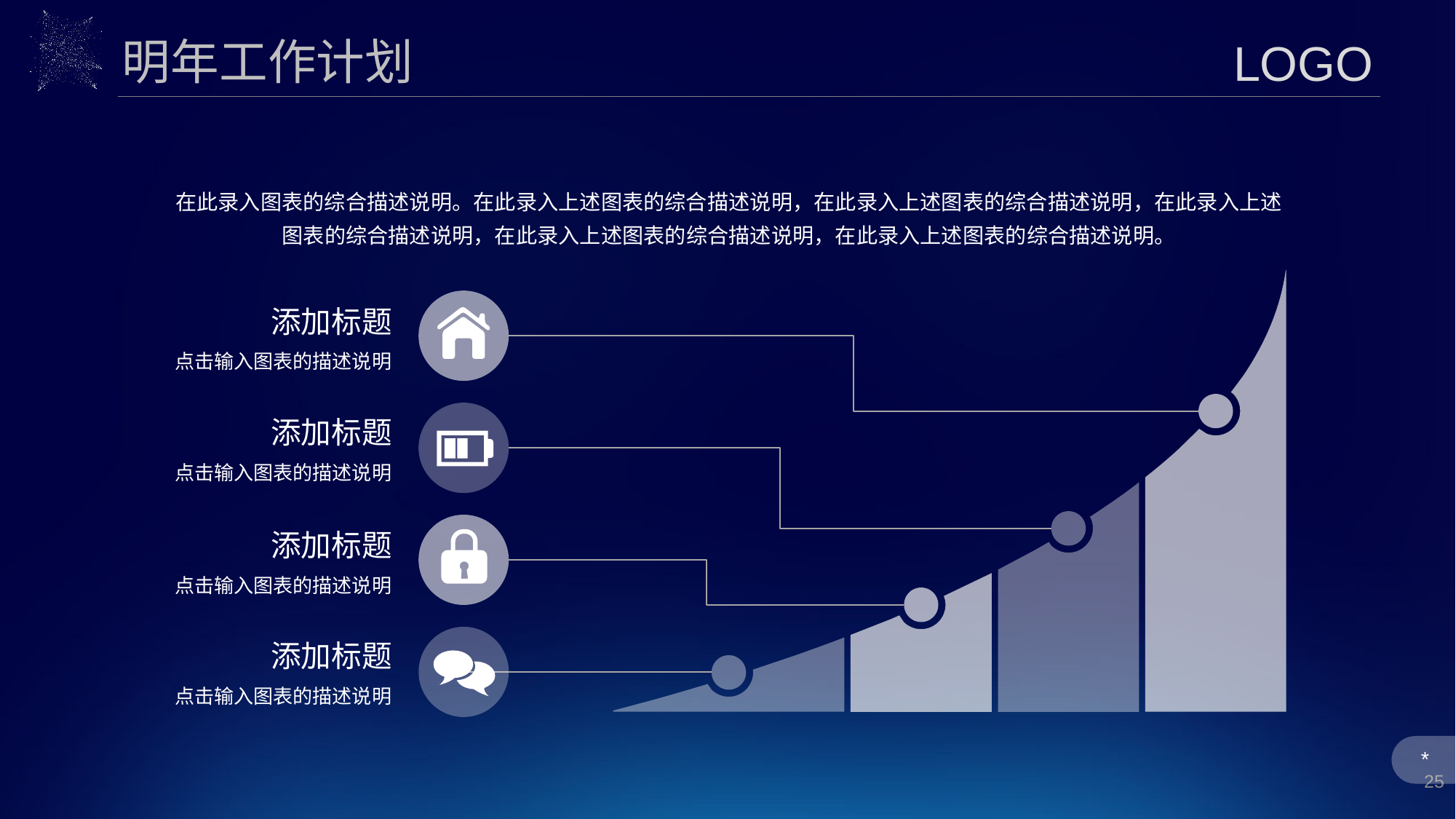

明年工作计划
在此录入图表的综合描述说明。在此录入上述图表的综合描述说明，在此录入上述图表的综合描述说明，在此录入上述图表的综合描述说明，在此录入上述图表的综合描述说明，在此录入上述图表的综合描述说明。

添加标题
点击输入图表的描述说明

添加标题
点击输入图表的描述说明

添加标题
点击输入图表的描述说明

添加标题

点击输入图表的描述说明

*
25